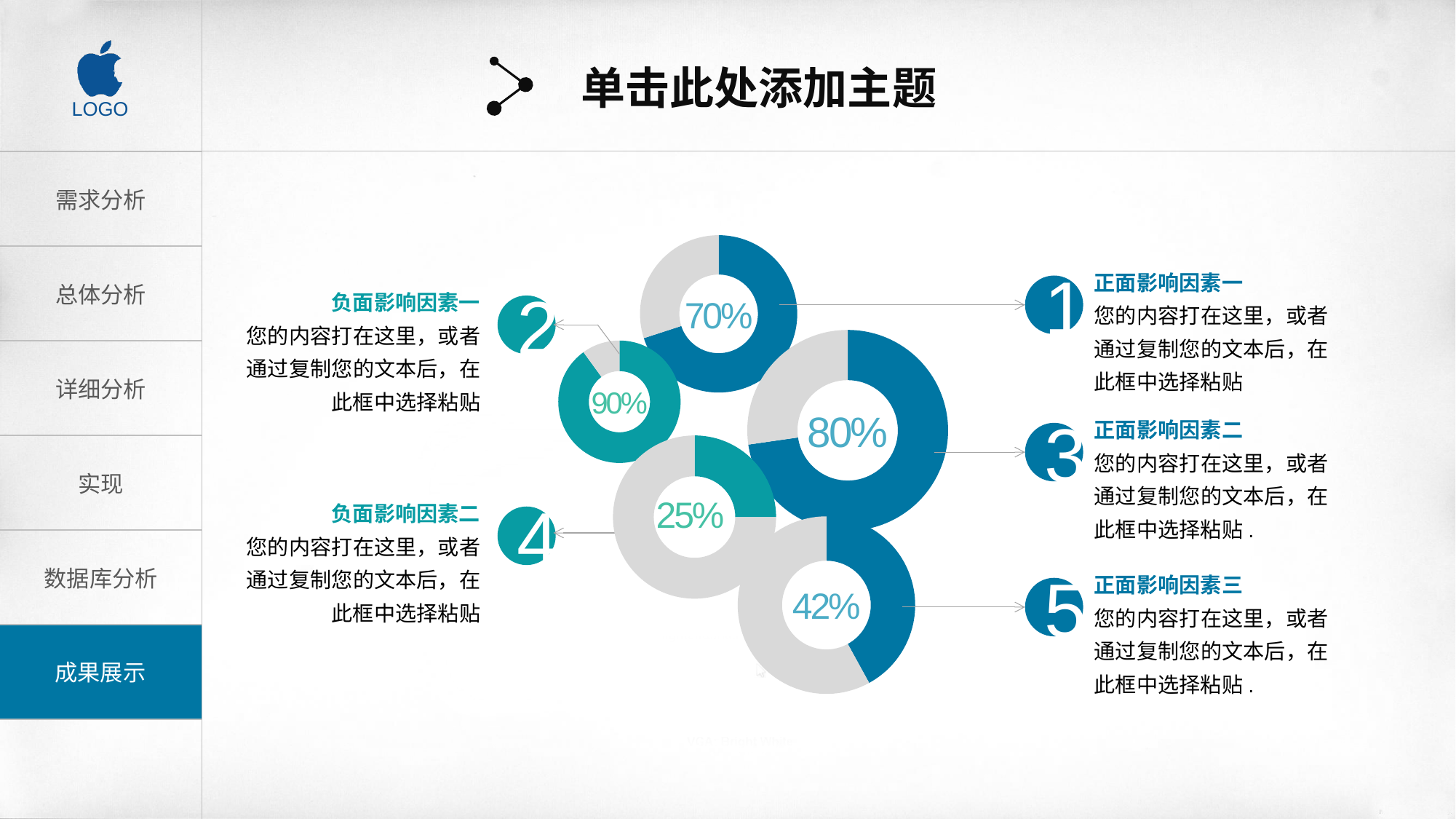

单击此处添加主题

### Chart

| Category | Sales |
|---|---|
| 1st Qtr | 7.0 |
| 2nd Qtr | 3.0 |
正面影响因素一
您的内容打在这里，或者通过复制您的文本后，在此框中选择粘贴
1
负面影响因素一
您的内容打在这里，或者通过复制您的文本后，在此框中选择粘贴
70%
2

### Chart

| Category | Sales |
|---|---|
| 1st Qtr | 8.0 |
| 2nd Qtr | 3.0 |

### Chart

| Category | Sales |
|---|---|
| 1st Qtr | 9.0 |
| 2nd Qtr | 1.0 |
90%
80%
正面影响因素二
您的内容打在这里，或者通过复制您的文本后，在此框中选择粘贴.
3

### Chart

| Category | Sales |
|---|---|
| 1st Qtr | 2.5 |
| 2nd Qtr | 7.5 |
25%
负面影响因素二
您的内容打在这里，或者通过复制您的文本后，在此框中选择粘贴

### Chart

| Category | Sales |
|---|---|
| 1st Qtr | 4.2 |
| 2nd Qtr | 5.8 |
4
正面影响因素三
您的内容打在这里，或者通过复制您的文本后，在此框中选择粘贴.
5
42%